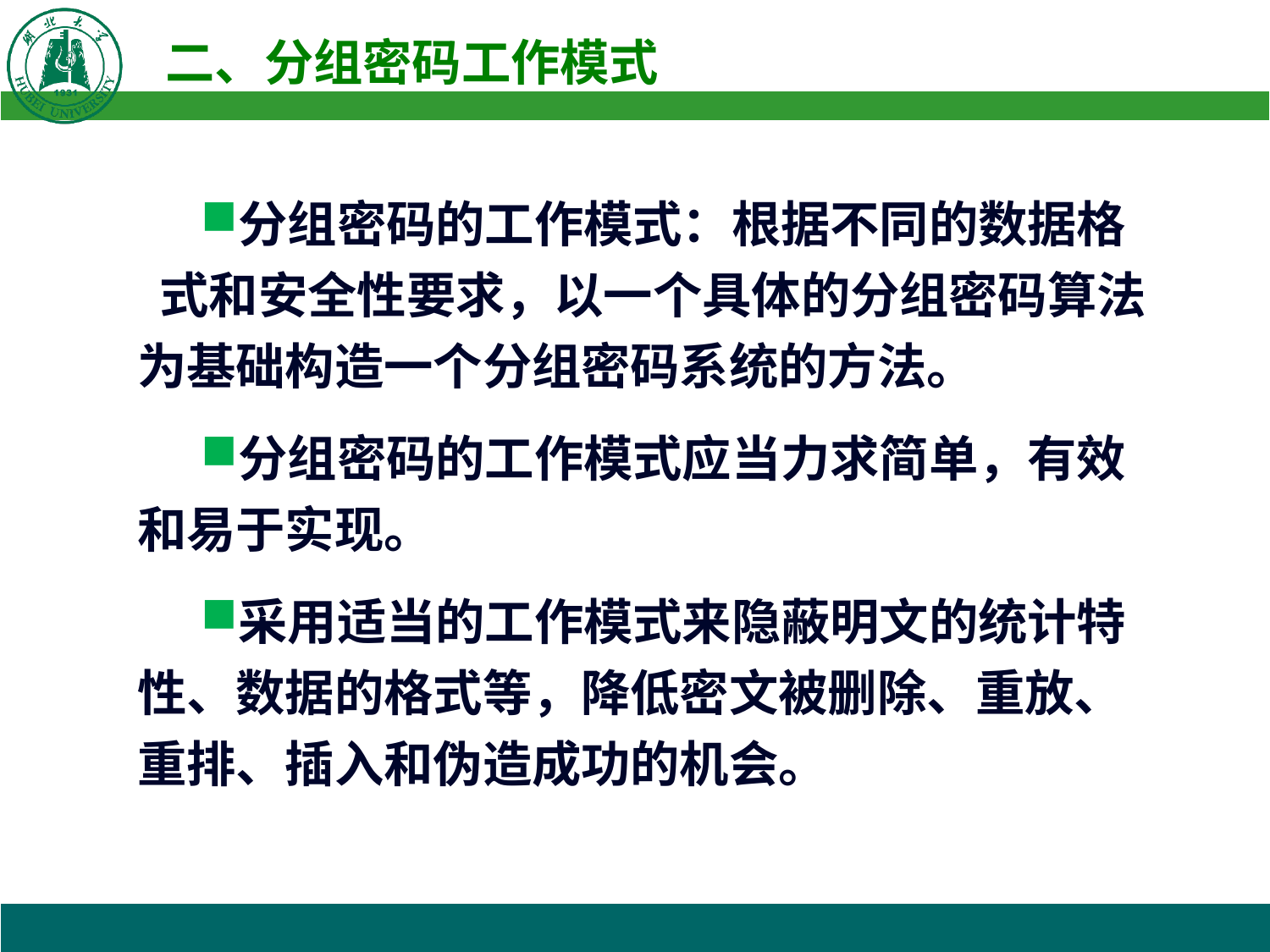

分组密码的工作模式：根据不同的数据格      式和安全性要求，以一个具体的分组密码算法为基础构造一个分组密码系统的方法。
分组密码的工作模式应当力求简单，有效和易于实现。
采用适当的工作模式来隐蔽明文的统计特性、数据的格式等，降低密文被删除、重放、重排、插入和伪造成功的机会。